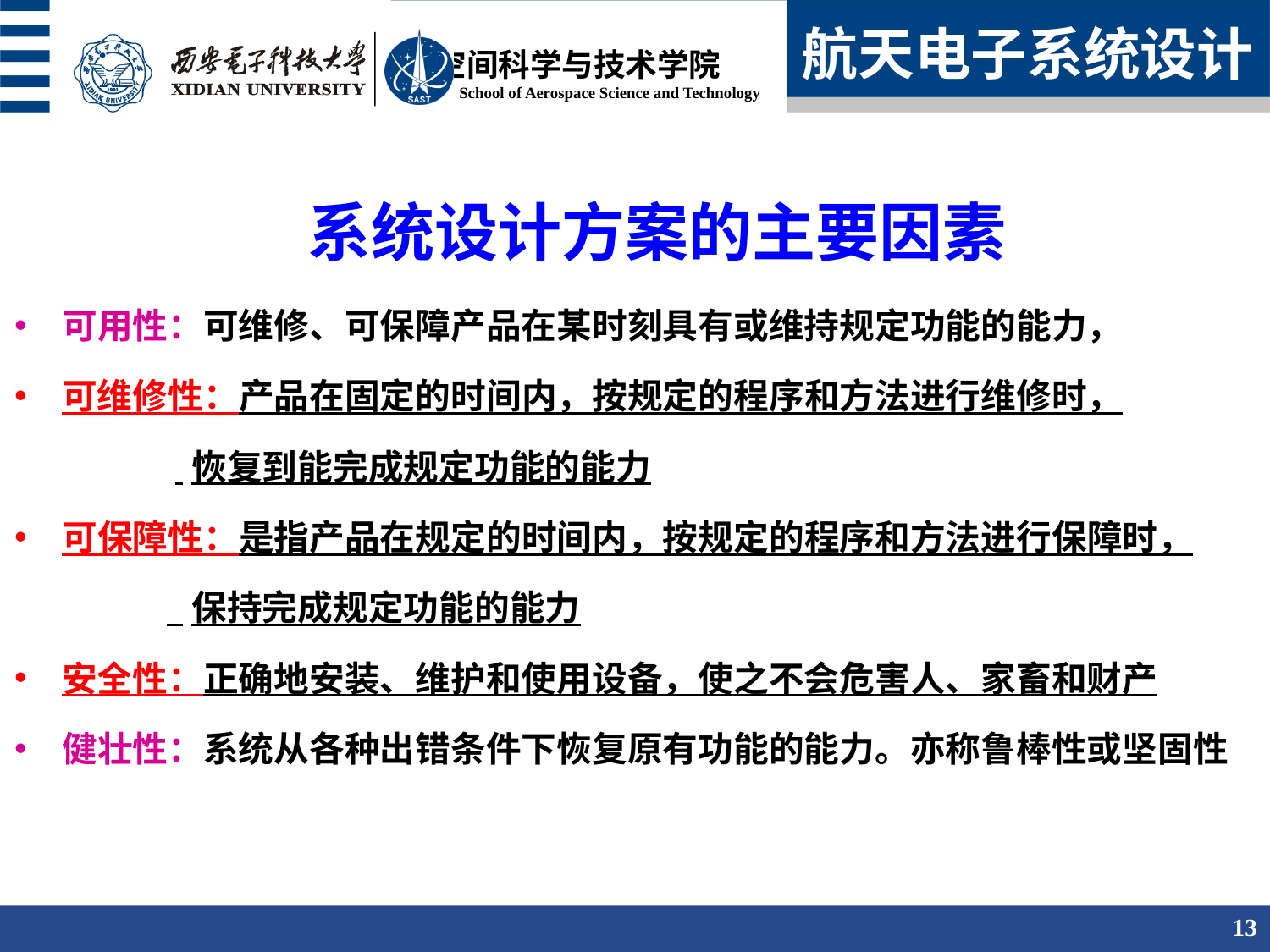

航天电子系统设计
系统设计方案的主要因素
可用性：可维修、可保障产品在某时刻具有或维持规定功能的能力，
可维修性：产品在固定的时间内，按规定的程序和方法进行维修时，
                     恢复到能完成规定功能的能力
可保障性：是指产品在规定的时间内，按规定的程序和方法进行保障时，
                     保持完成规定功能的能力
安全性：正确地安装、维护和使用设备，使之不会危害人、家畜和财产
健壮性：系统从各种出错条件下恢复原有功能的能力。亦称鲁棒性或坚固性